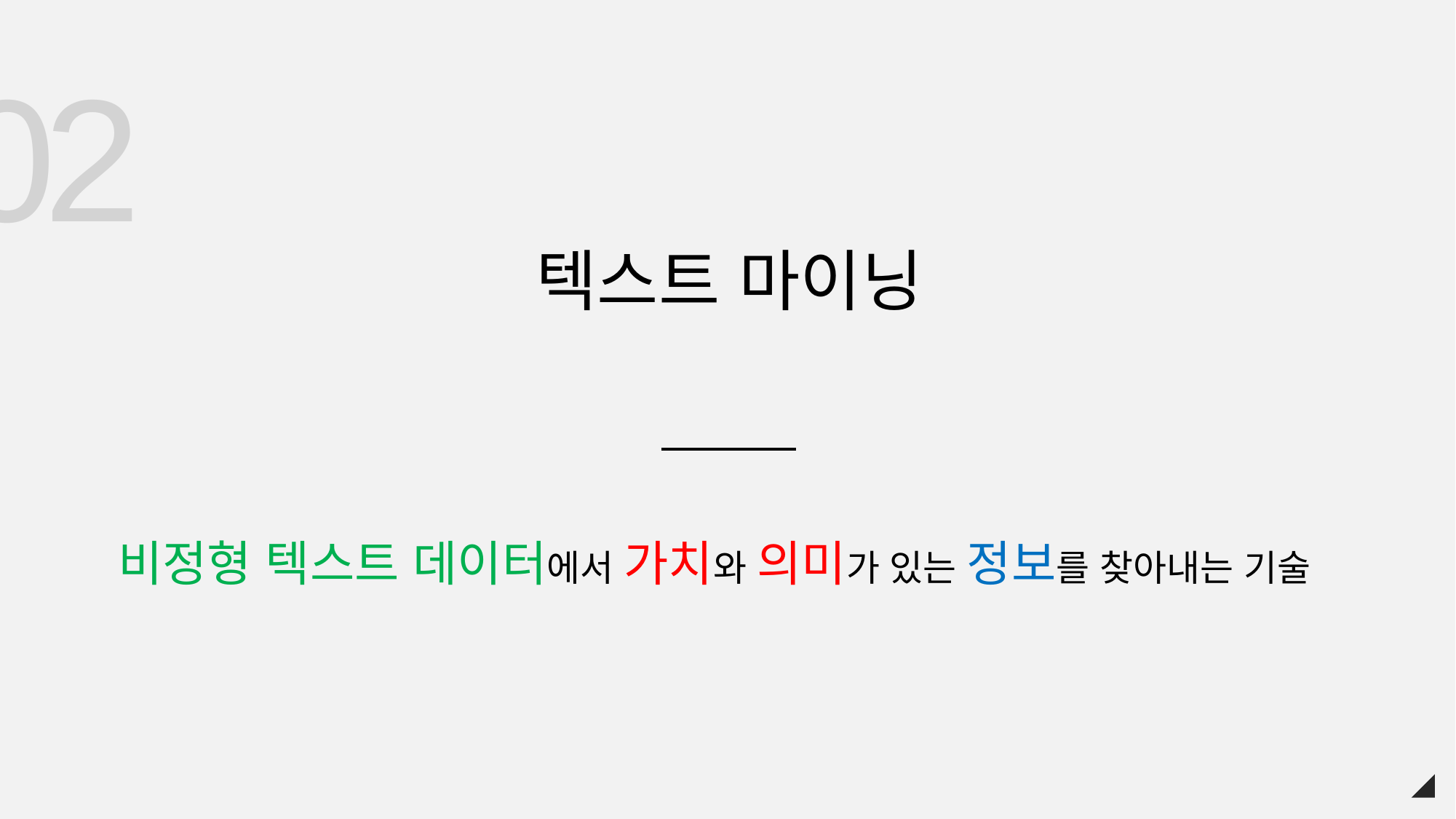

02
미친
업무량
워킹
밸런스
텍스트 마이닝

비정형 텍스트 데이터에서 가치와 의미가 있는 정보를 찾아내는 기술